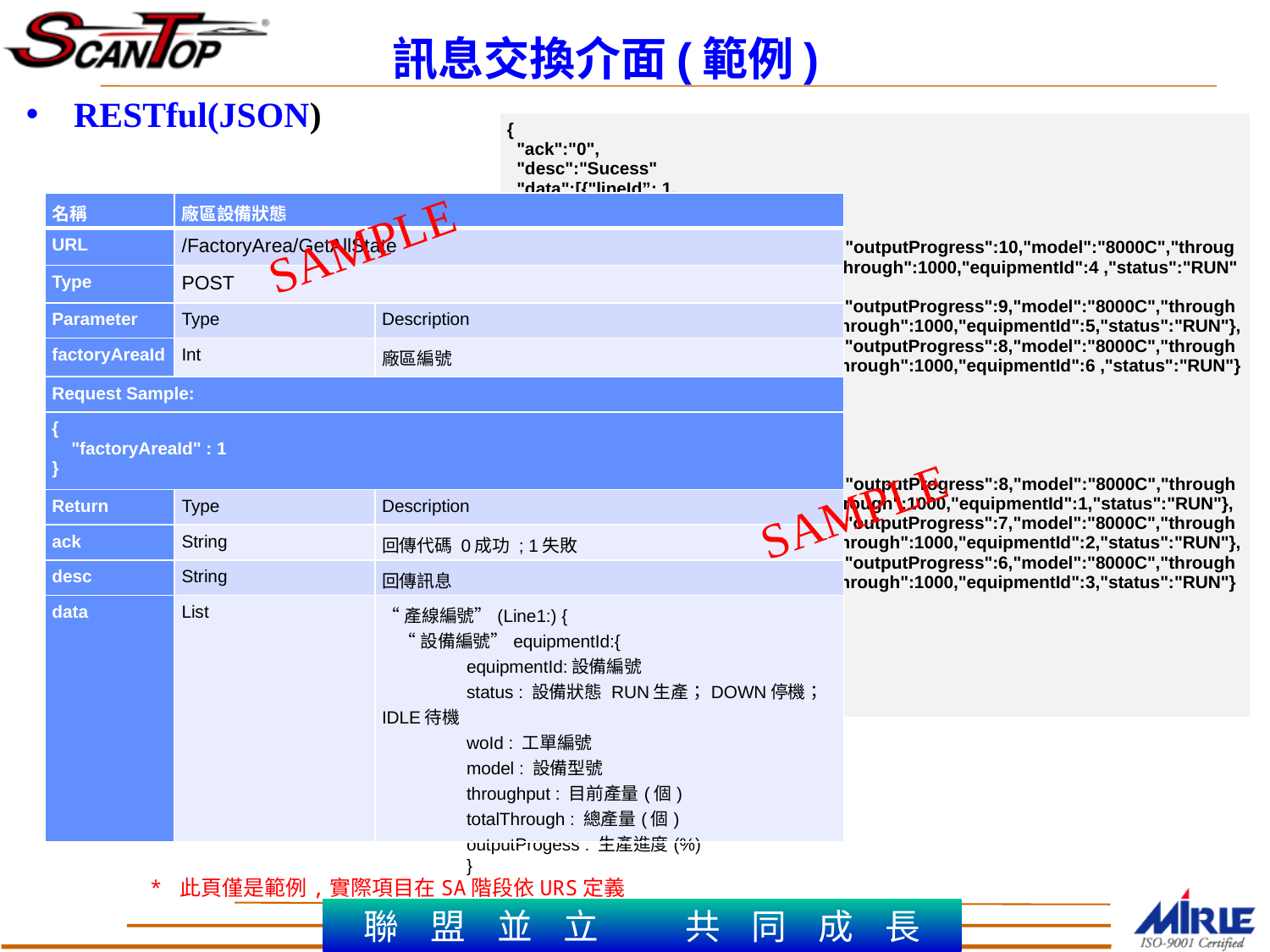

訊息交換介面(範例)
RESTful(JSON)

| { "ack":"0", "desc":"Sucess" "data":[{"lineId”: 1, "lineName":"line1” "lineEqlistdetail":[ {"woId":"DF9087675","outputProgress":10,"model":"8000C","throughput":100,"totalThrough":1000,"equipmentId":4 ,"status":"RUN"}, {"woId":"DF9087675","outputProgress":9,"model":"8000C","throughput":100,"totalThrough":1000,"equipmentId":5,"status":"RUN"}, {"woId":"DF9087675","outputProgress":8,"model":"8000C","throughput":100,"totalThrough":1000,"equipmentId":6 ,"status":"RUN"} ] } {“lineId”:0, "lineName":"line0” "lineEqlistdetail":[ {"woId":"DF9087675","outputProgress":8,"model":"8000C","throughput":100,"totalThrough":1000,"equipmentId":1,"status":"RUN"}, {"woId":"DF9087675","outputProgress":7,"model":"8000C","throughput":100,"totalThrough":1000,"equipmentId":2,"status":"RUN"}, {"woId":"DF9087675","outputProgress":6,"model":"8000C","throughput":100,"totalThrough":1000,"equipmentId":3,"status":"RUN"} ] } ] } |
| --- |
| 名稱 | 廠區設備狀態 |  |
| --- | --- | --- |
| URL | /FactoryArea/GetAllState |  |
| Type | POST |  |
| Parameter | Type | Description |
| factoryAreaId | Int | 廠區編號 |
| Request Sample: |  |  |
| { "factoryAreaId" : 1 } |  |  |
| Return | Type | Description |
| ack | String | 回傳代碼 0成功 ; 1失敗 |
| desc | String | 回傳訊息 |
| data | List | “產線編號”(Line1:) { “設備編號”equipmentId:{ equipmentId:設備編號 status : 設備狀態 RUN生產；DOWN停機；IDLE待機 woId : 工單編號 model : 設備型號 throughput : 目前產量(個) totalThrough : 總產量(個) outputProgess : 生產進度(%) } |
SAMPLE
SAMPLE
* 此頁僅是範例,實際項目在SA階段依URS定義